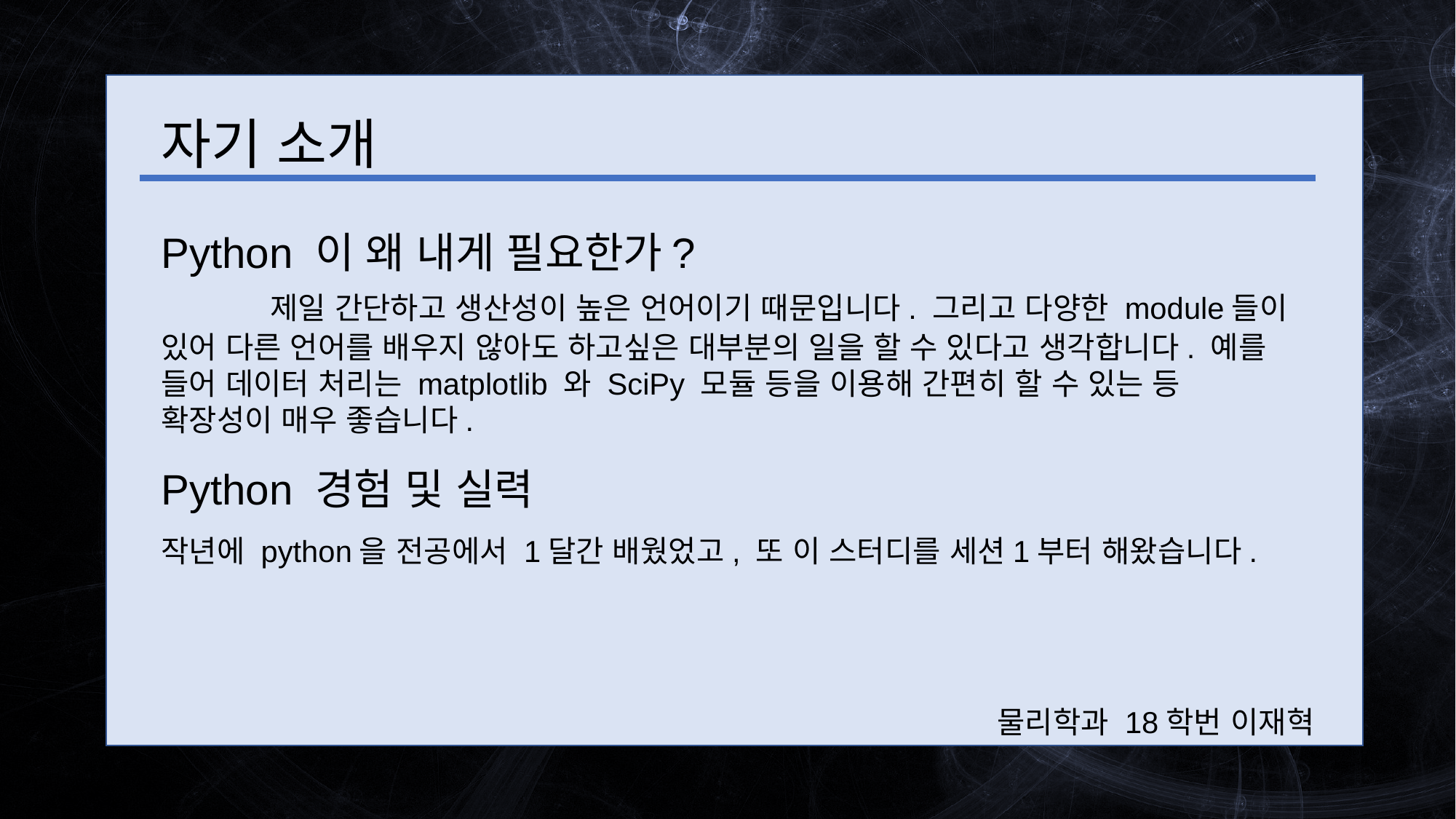

자기 소개

Python 이 왜 내게 필요한가?
	제일 간단하고 생산성이 높은 언어이기 때문입니다. 그리고 다양한 module들이 있어 다른 언어를 배우지 않아도 하고싶은 대부분의 일을 할 수 있다고 생각합니다. 예를 들어 데이터 처리는 matplotlib 와 SciPy 모듈 등을 이용해 간편히 할 수 있는 등 확장성이 매우 좋습니다.
Python 경험 및 실력
작년에 python을 전공에서 1달간 배웠었고, 또 이 스터디를 세션1부터 해왔습니다.

물리학과 18학번 이재혁